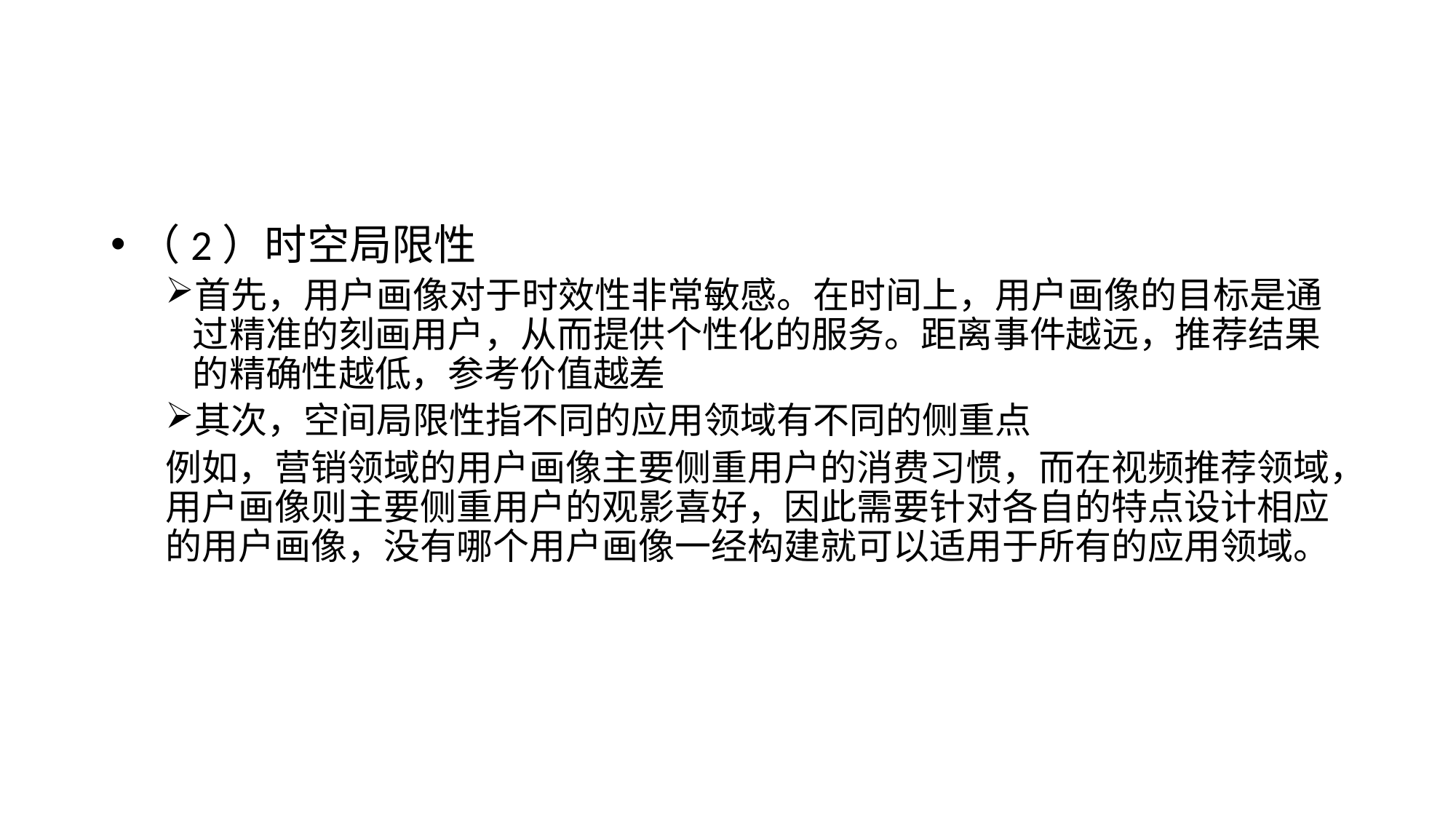

#
（2）时空局限性
首先，用户画像对于时效性非常敏感。在时间上，用户画像的目标是通过精准的刻画用户，从而提供个性化的服务。距离事件越远，推荐结果的精确性越低，参考价值越差
其次，空间局限性指不同的应用领域有不同的侧重点
例如，营销领域的用户画像主要侧重用户的消费习惯，而在视频推荐领域，用户画像则主要侧重用户的观影喜好，因此需要针对各自的特点设计相应的用户画像，没有哪个用户画像一经构建就可以适用于所有的应用领域。